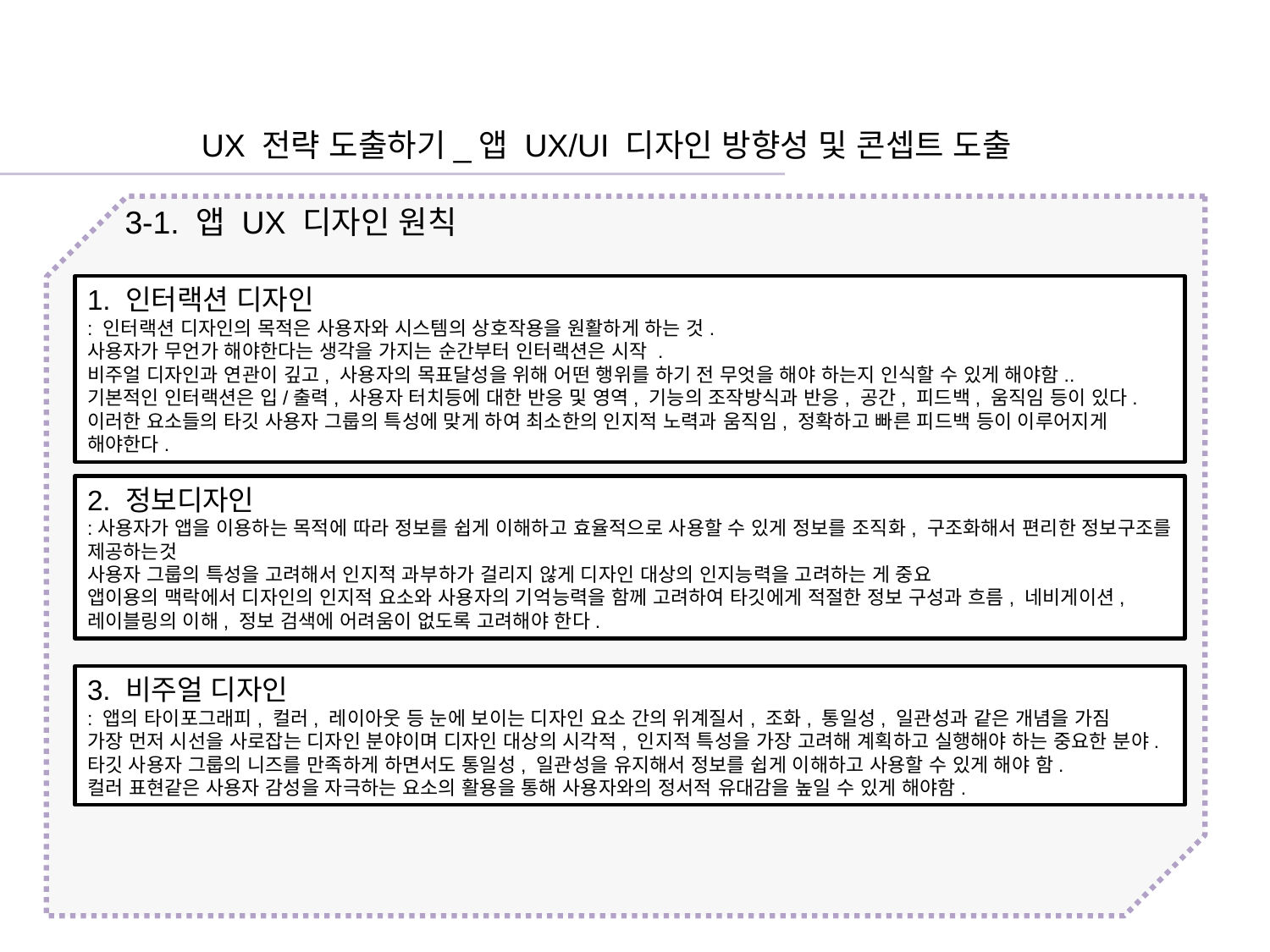

UX 전략 도출하기_앱 UX/UI 디자인 방향성 및 콘셉트 도출

3-1. 앱 UX 디자인 원칙
1. 인터랙션 디자인
: 인터랙션 디자인의 목적은 사용자와 시스템의 상호작용을 원활하게 하는 것.
사용자가 무언가 해야한다는 생각을 가지는 순간부터 인터랙션은 시작 .
비주얼 디자인과 연관이 깊고, 사용자의 목표달성을 위해 어떤 행위를 하기 전 무엇을 해야 하는지 인식할 수 있게 해야함..
기본적인 인터랙션은 입/출력, 사용자 터치등에 대한 반응 및 영역, 기능의 조작방식과 반응, 공간, 피드백, 움직임 등이 있다. 이러한 요소들의 타깃 사용자 그룹의 특성에 맞게 하여 최소한의 인지적 노력과 움직임, 정확하고 빠른 피드백 등이 이루어지게 해야한다.
2. 정보디자인
:사용자가 앱을 이용하는 목적에 따라 정보를 쉽게 이해하고 효율적으로 사용할 수 있게 정보를 조직화, 구조화해서 편리한 정보구조를 제공하는것
사용자 그룹의 특성을 고려해서 인지적 과부하가 걸리지 않게 디자인 대상의 인지능력을 고려하는 게 중요
앱이용의 맥락에서 디자인의 인지적 요소와 사용자의 기억능력을 함께 고려하여 타깃에게 적절한 정보 구성과 흐름, 네비게이션, 레이블링의 이해, 정보 검색에 어려움이 없도록 고려해야 한다.
3. 비주얼 디자인
: 앱의 타이포그래피, 컬러, 레이아웃 등 눈에 보이는 디자인 요소 간의 위계질서, 조화, 통일성, 일관성과 같은 개념을 가짐
가장 먼저 시선을 사로잡는 디자인 분야이며 디자인 대상의 시각적, 인지적 특성을 가장 고려해 계획하고 실행해야 하는 중요한 분야.
타깃 사용자 그룹의 니즈를 만족하게 하면서도 통일성, 일관성을 유지해서 정보를 쉽게 이해하고 사용할 수 있게 해야 함.
컬러 표현같은 사용자 감성을 자극하는 요소의 활용을 통해 사용자와의 정서적 유대감을 높일 수 있게 해야함.